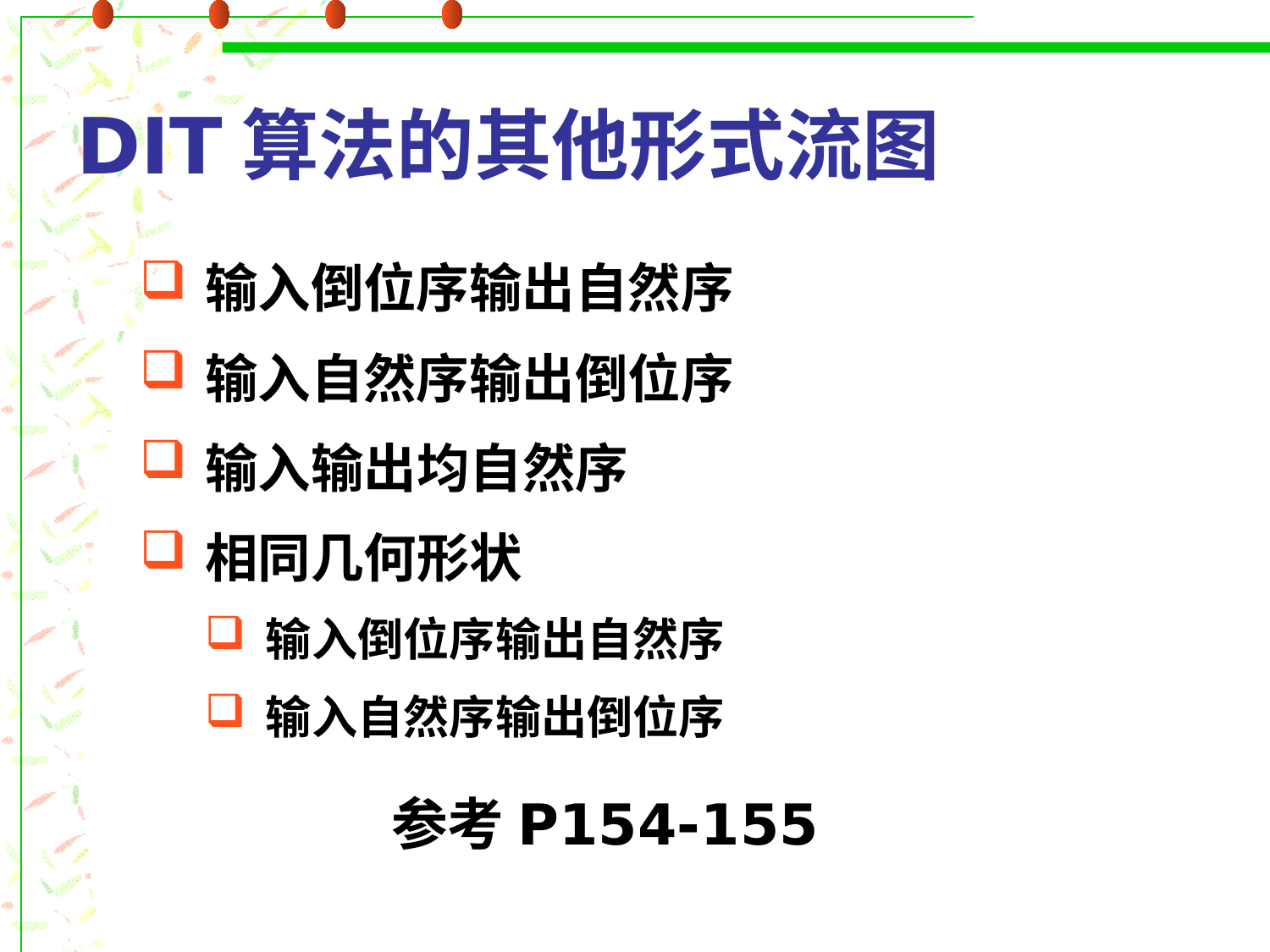

# DIT算法的其他形式流图
输入倒位序输出自然序
输入自然序输出倒位序
输入输出均自然序
相同几何形状
输入倒位序输出自然序
输入自然序输出倒位序
参考P154-155